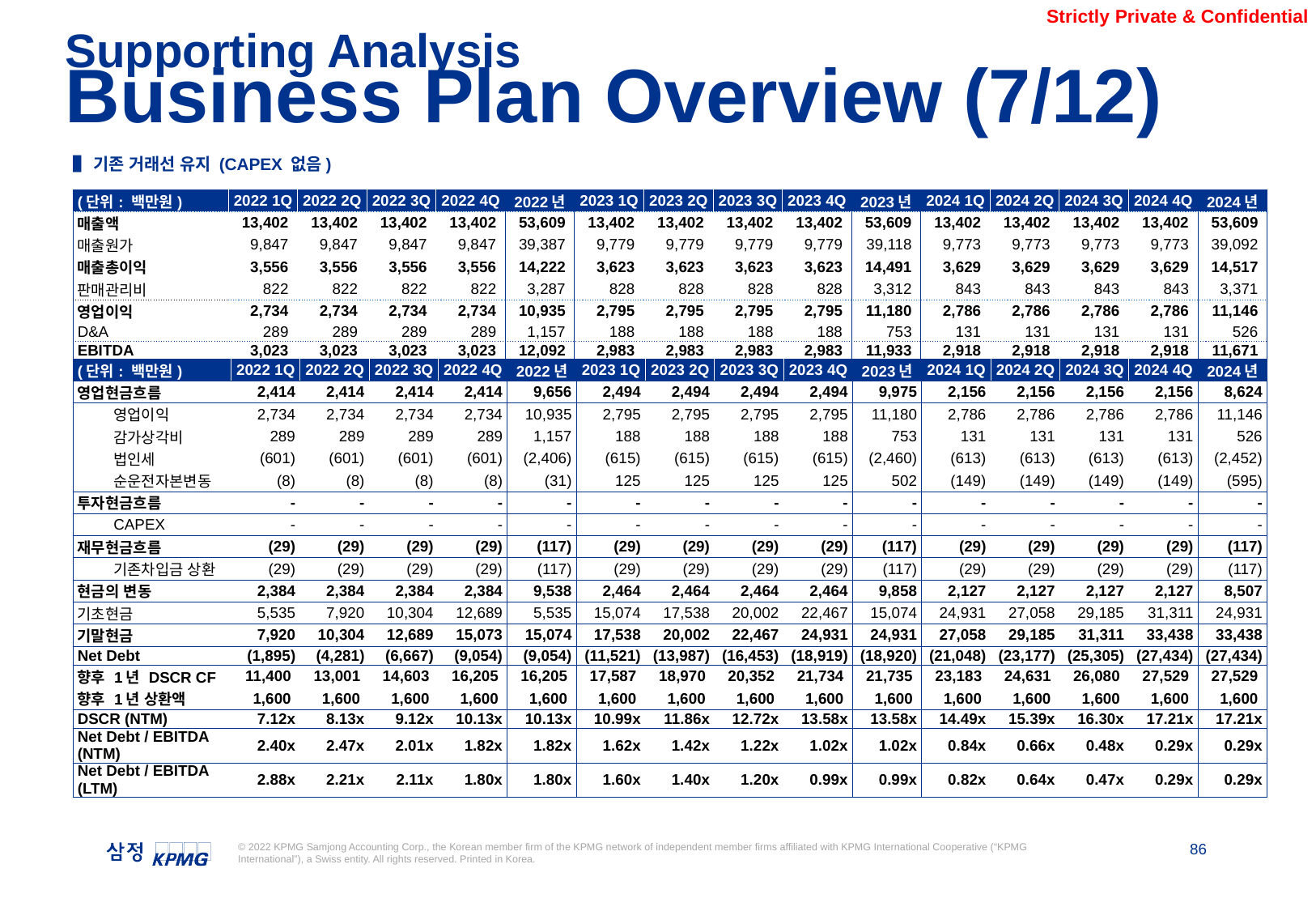

Supporting Analysis
Business Plan Overview (7/12)
▌기존 거래선 유지 (CAPEX 없음)
| (단위: 백만원) | 2022 1Q | 2022 2Q | 2022 3Q | 2022 4Q | 2022년 | 2023 1Q | 2023 2Q | 2023 3Q | 2023 4Q | 2023년 | 2024 1Q | 2024 2Q | 2024 3Q | 2024 4Q | 2024년 |
| --- | --- | --- | --- | --- | --- | --- | --- | --- | --- | --- | --- | --- | --- | --- | --- |
| 매출액 | 13,402 | 13,402 | 13,402 | 13,402 | 53,609 | 13,402 | 13,402 | 13,402 | 13,402 | 53,609 | 13,402 | 13,402 | 13,402 | 13,402 | 53,609 |
| 매출원가 | 9,847 | 9,847 | 9,847 | 9,847 | 39,387 | 9,779 | 9,779 | 9,779 | 9,779 | 39,118 | 9,773 | 9,773 | 9,773 | 9,773 | 39,092 |
| 매출총이익 | 3,556 | 3,556 | 3,556 | 3,556 | 14,222 | 3,623 | 3,623 | 3,623 | 3,623 | 14,491 | 3,629 | 3,629 | 3,629 | 3,629 | 14,517 |
| 판매관리비 | 822 | 822 | 822 | 822 | 3,287 | 828 | 828 | 828 | 828 | 3,312 | 843 | 843 | 843 | 843 | 3,371 |
| 영업이익 | 2,734 | 2,734 | 2,734 | 2,734 | 10,935 | 2,795 | 2,795 | 2,795 | 2,795 | 11,180 | 2,786 | 2,786 | 2,786 | 2,786 | 11,146 |
| D&A | 289 | 289 | 289 | 289 | 1,157 | 188 | 188 | 188 | 188 | 753 | 131 | 131 | 131 | 131 | 526 |
| EBITDA | 3,023 | 3,023 | 3,023 | 3,023 | 12,092 | 2,983 | 2,983 | 2,983 | 2,983 | 11,933 | 2,918 | 2,918 | 2,918 | 2,918 | 11,671 |
| (단위: 백만원) |  | 2022 1Q | 2022 2Q | 2022 3Q | 2022 4Q | 2022년 | 2023 1Q | 2023 2Q | 2023 3Q | 2023 4Q | 2023년 | 2024 1Q | 2024 2Q | 2024 3Q | 2024 4Q | 2024년 |
| --- | --- | --- | --- | --- | --- | --- | --- | --- | --- | --- | --- | --- | --- | --- | --- | --- |
| 영업현금흐름 |  | 2,414 | 2,414 | 2,414 | 2,414 | 9,656 | 2,494 | 2,494 | 2,494 | 2,494 | 9,975 | 2,156 | 2,156 | 2,156 | 2,156 | 8,624 |
|  | 영업이익 | 2,734 | 2,734 | 2,734 | 2,734 | 10,935 | 2,795 | 2,795 | 2,795 | 2,795 | 11,180 | 2,786 | 2,786 | 2,786 | 2,786 | 11,146 |
|  | 감가상각비 | 289 | 289 | 289 | 289 | 1,157 | 188 | 188 | 188 | 188 | 753 | 131 | 131 | 131 | 131 | 526 |
|  | 법인세 | (601) | (601) | (601) | (601) | (2,406) | (615) | (615) | (615) | (615) | (2,460) | (613) | (613) | (613) | (613) | (2,452) |
|  | 순운전자본변동 | (8) | (8) | (8) | (8) | (31) | 125 | 125 | 125 | 125 | 502 | (149) | (149) | (149) | (149) | (595) |
| 투자현금흐름 |  | - | - | - | - | - | - | - | - | - | - | - | - | - | - | - |
|  | CAPEX | - | - | - | - | - | - | - | - | - | - | - | - | - | - | - |
| 재무현금흐름 |  | (29) | (29) | (29) | (29) | (117) | (29) | (29) | (29) | (29) | (117) | (29) | (29) | (29) | (29) | (117) |
|  | 기존차입금 상환 | (29) | (29) | (29) | (29) | (117) | (29) | (29) | (29) | (29) | (117) | (29) | (29) | (29) | (29) | (117) |
| 현금의 변동 |  | 2,384 | 2,384 | 2,384 | 2,384 | 9,538 | 2,464 | 2,464 | 2,464 | 2,464 | 9,858 | 2,127 | 2,127 | 2,127 | 2,127 | 8,507 |
| 기초현금 |  | 5,535 | 7,920 | 10,304 | 12,689 | 5,535 | 15,074 | 17,538 | 20,002 | 22,467 | 15,074 | 24,931 | 27,058 | 29,185 | 31,311 | 24,931 |
| 기말현금 |  | 7,920 | 10,304 | 12,689 | 15,073 | 15,074 | 17,538 | 20,002 | 22,467 | 24,931 | 24,931 | 27,058 | 29,185 | 31,311 | 33,438 | 33,438 |
| Net Debt |  | (1,895) | (4,281) | (6,667) | (9,054) | (9,054) | (11,521) | (13,987) | (16,453) | (18,919) | (18,920) | (21,048) | (23,177) | (25,305) | (27,434) | (27,434) |
| 향후 1년 DSCR CF |  | 11,400 | 13,001 | 14,603 | 16,205 | 16,205 | 17,587 | 18,970 | 20,352 | 21,734 | 21,735 | 23,183 | 24,631 | 26,080 | 27,529 | 27,529 |
| 향후 1년 상환액 |  | 1,600 | 1,600 | 1,600 | 1,600 | 1,600 | 1,600 | 1,600 | 1,600 | 1,600 | 1,600 | 1,600 | 1,600 | 1,600 | 1,600 | 1,600 |
| DSCR (NTM) |  | 7.12x | 8.13x | 9.12x | 10.13x | 10.13x | 10.99x | 11.86x | 12.72x | 13.58x | 13.58x | 14.49x | 15.39x | 16.30x | 17.21x | 17.21x |
| Net Debt / EBITDA (NTM) |  | 2.40x | 2.47x | 2.01x | 1.82x | 1.82x | 1.62x | 1.42x | 1.22x | 1.02x | 1.02x | 0.84x | 0.66x | 0.48x | 0.29x | 0.29x |
| Net Debt / EBITDA (LTM) |  | 2.88x | 2.21x | 2.11x | 1.80x | 1.80x | 1.60x | 1.40x | 1.20x | 0.99x | 0.99x | 0.82x | 0.64x | 0.47x | 0.29x | 0.29x |